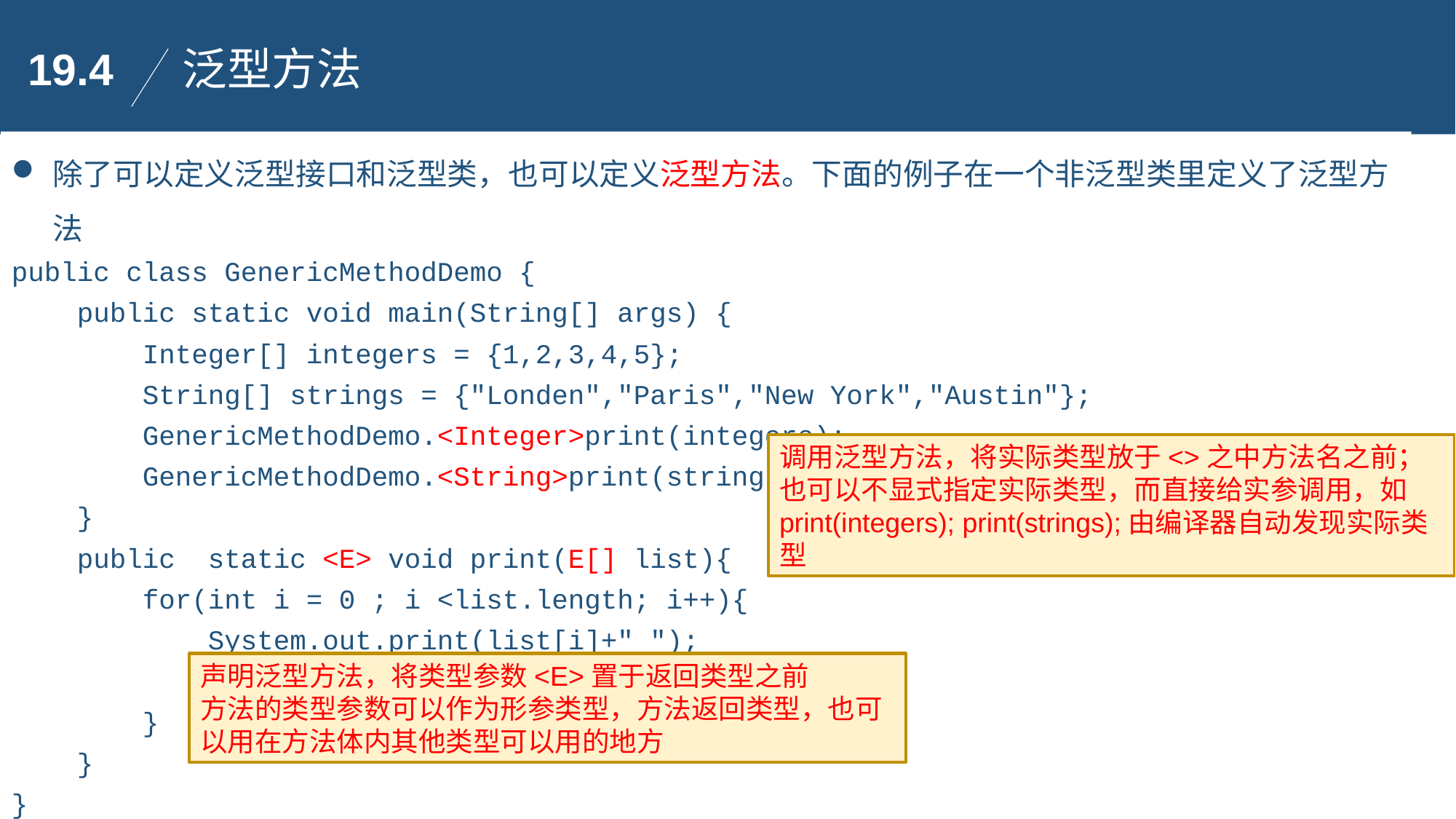

19.4
泛型方法
除了可以定义泛型接口和泛型类，也可以定义泛型方法。下面的例子在一个非泛型类里定义了泛型方法
public class GenericMethodDemo {
    public static void main(String[] args) {
        Integer[] integers = {1,2,3,4,5};
        String[] strings = {"Londen","Paris","New York","Austin"};
        GenericMethodDemo.<Integer>print(integers);
        GenericMethodDemo.<String>print(strings);
    }
    public  static <E> void print(E[] list){
        for(int i = 0 ; i <list.length; i++){
            System.out.print(list[i]+" ");
            System.out.println();
        }
    }
}
调用泛型方法，将实际类型放于<>之中方法名之前；
也可以不显式指定实际类型，而直接给实参调用，如
print(integers); print(strings);由编译器自动发现实际类型
声明泛型方法，将类型参数<E>置于返回类型之前
方法的类型参数可以作为形参类型，方法返回类型，也可以用在方法体内其他类型可以用的地方